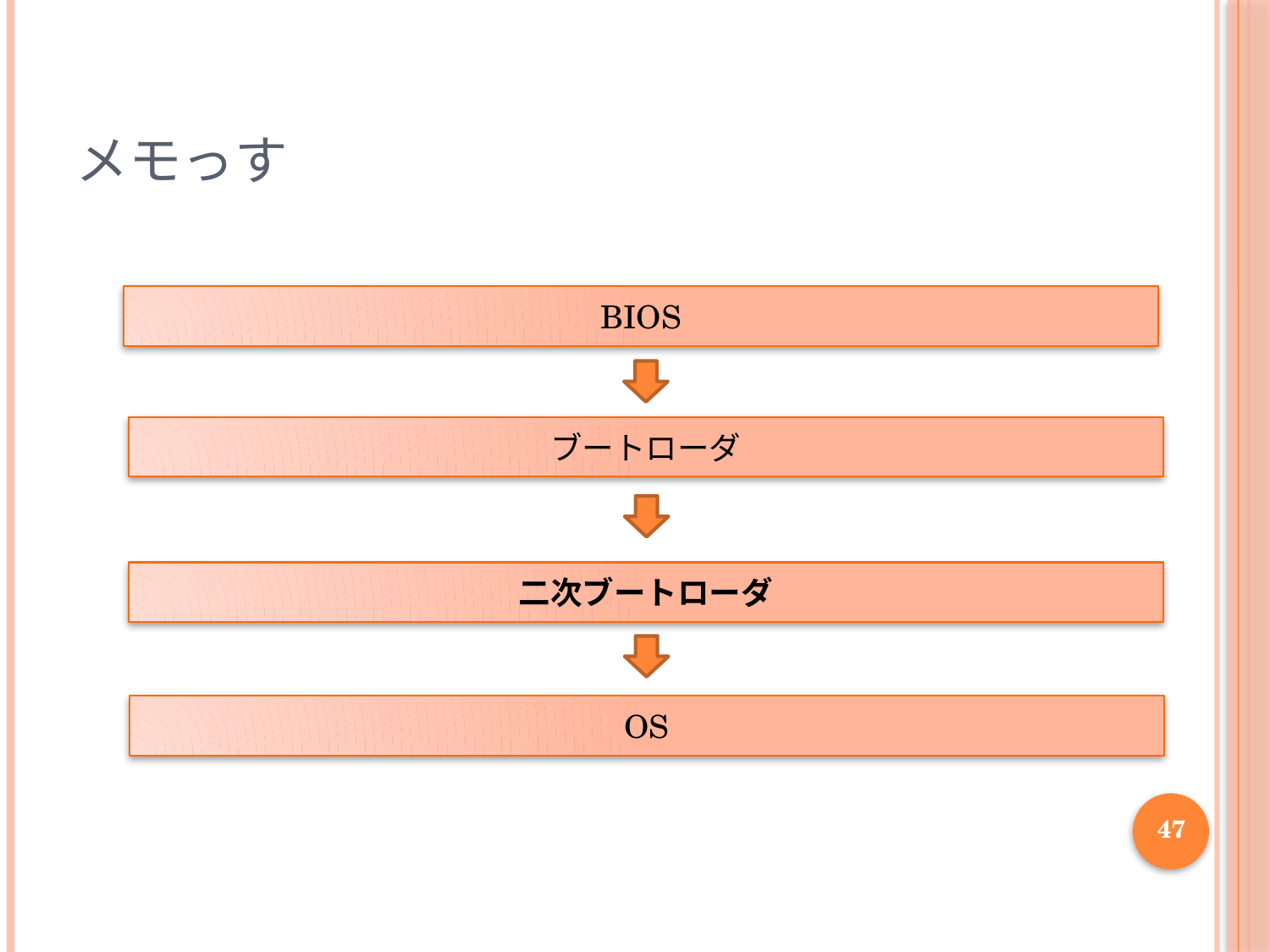

# メモっす

BIOS

ブートローダ

二次ブートローダ

OS
47